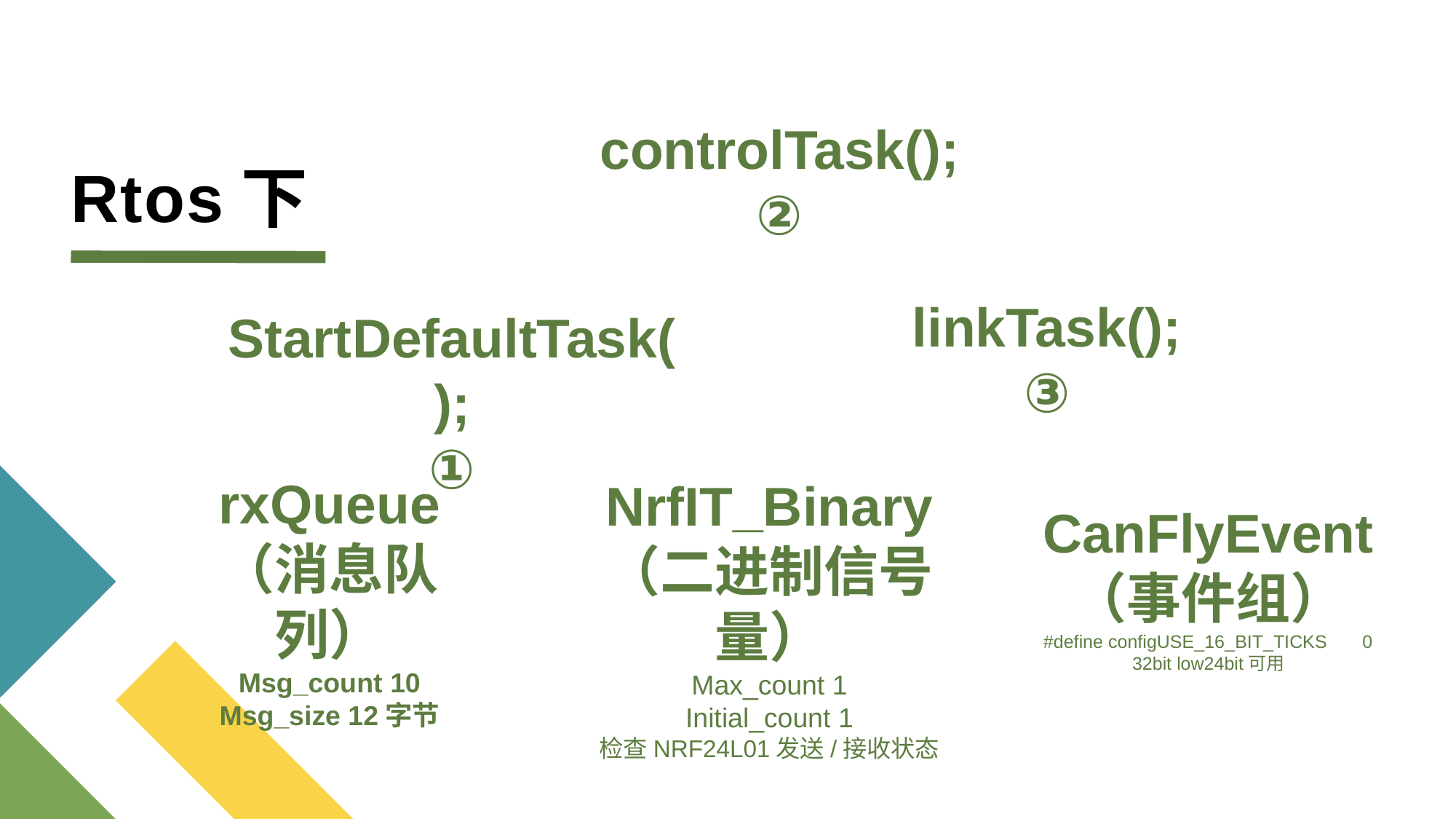

# Rtos下
controlTask();
②
linkTask();
③
StartDefaultTask();
①
rxQueue
（消息队列）
Msg_count 10
Msg_size 12字节

NrfIT_Binary
（二进制信号量）
Max_count 1
Initial_count 1
检查NRF24L01发送/接收状态
CanFlyEvent
（事件组）
#define configUSE_16_BIT_TICKS       0
32bit low24bit可用